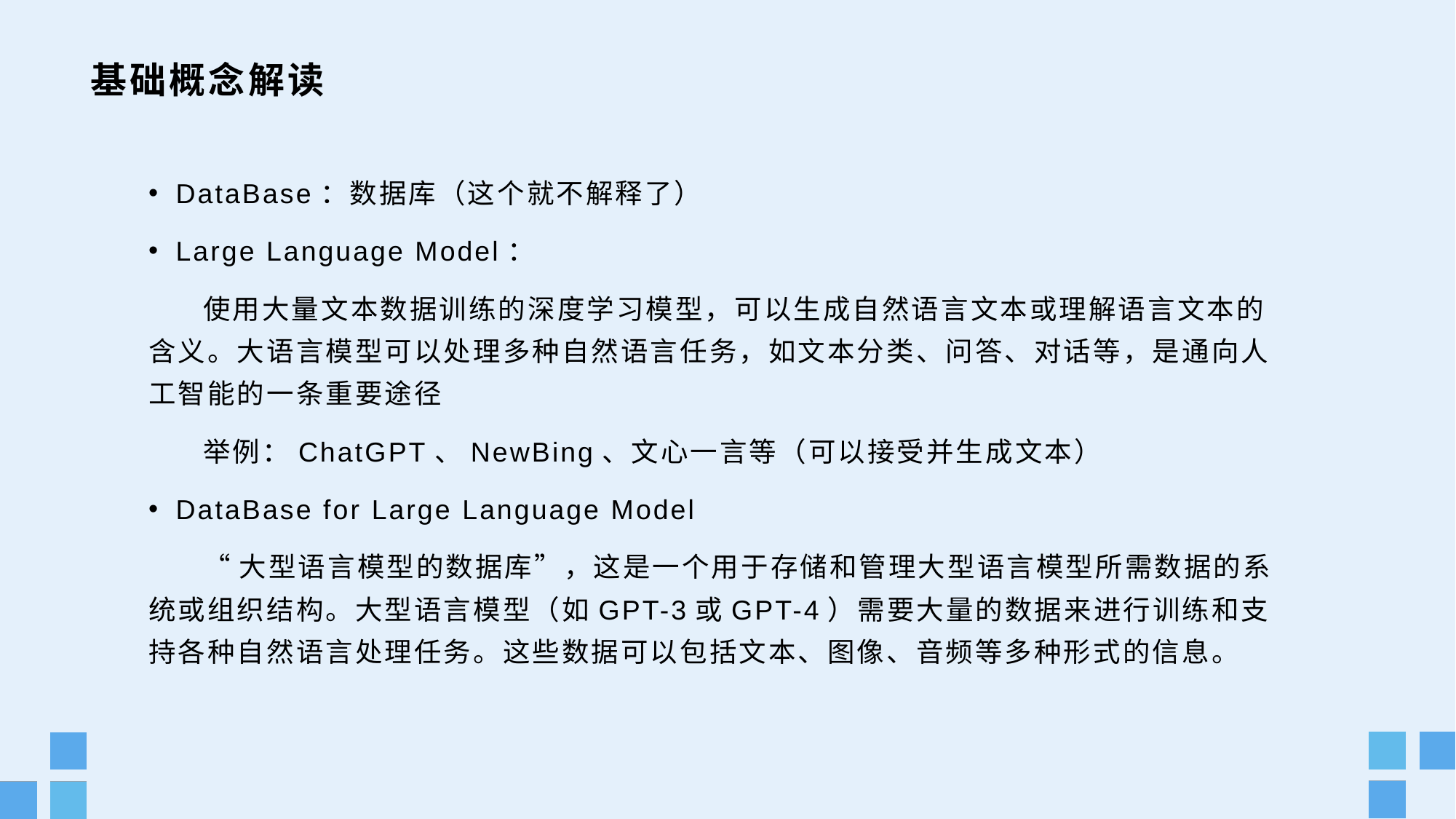

# 基础概念解读
DataBase：数据库（这个就不解释了）
Large Language Model：
使用大量文本数据训练的深度学习模型，可以生成自然语言文本或理解语言文本的含义。大语言模型可以处理多种自然语言任务，如文本分类、问答、对话等，是通向人工智能的一条重要途径
举例：ChatGPT、NewBing、文心一言等（可以接受并生成文本）
DataBase for Large Language Model
“大型语言模型的数据库”，这是一个用于存储和管理大型语言模型所需数据的系统或组织结构。大型语言模型（如GPT-3或GPT-4）需要大量的数据来进行训练和支持各种自然语言处理任务。这些数据可以包括文本、图像、音频等多种形式的信息。